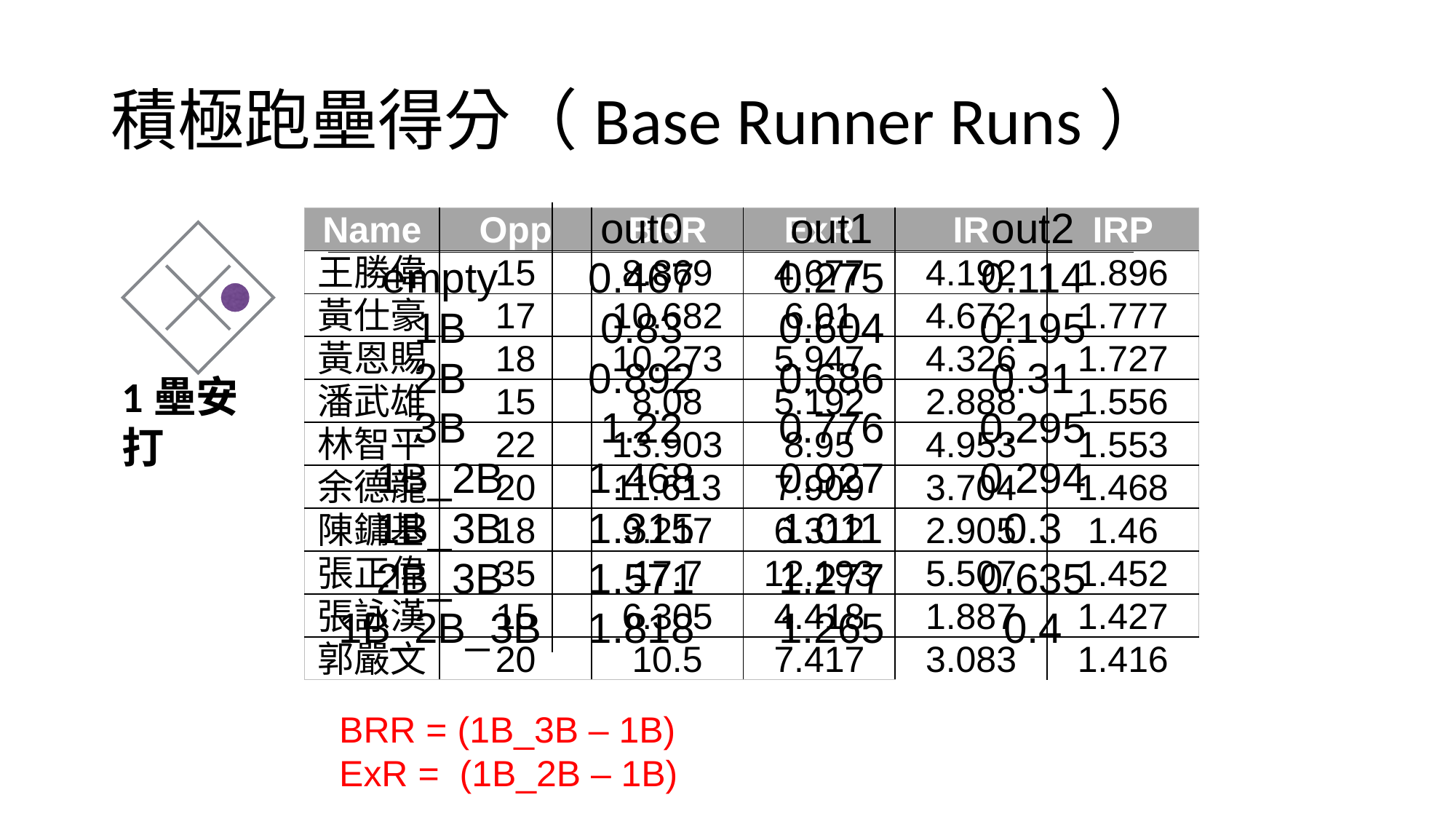

# 積極跑壘得分（Base Runner Runs）
|  | out0 | out1 | out2 |
| --- | --- | --- | --- |
| empty | 0.467 | 0.275 | 0.114 |
| 1B | 0.83 | 0.604 | 0.195 |
| 2B | 0.892 | 0.686 | 0.31 |
| 3B | 1.22 | 0.776 | 0.295 |
| 1B\_2B | 1.468 | 0.927 | 0.294 |
| 1B\_3B | 1.315 | 1.011 | 0.3 |
| 2B\_3B | 1.571 | 1.277 | 0.635 |
| 1B\_2B\_3B | 1.818 | 1.265 | 0.4 |
| Name | Opp | BRR | ExR | IR | IRP |
| --- | --- | --- | --- | --- | --- |
| 王勝偉 | 15 | 8.869 | 4.677 | 4.192 | 1.896 |
| 黃仕豪 | 17 | 10.682 | 6.01 | 4.672 | 1.777 |
| 黃恩賜 | 18 | 10.273 | 5.947 | 4.326 | 1.727 |
| 潘武雄 | 15 | 8.08 | 5.192 | 2.888 | 1.556 |
| 林智平 | 22 | 13.903 | 8.95 | 4.953 | 1.553 |
| 余德龍 | 20 | 11.613 | 7.909 | 3.704 | 1.468 |
| 陳鏞基 | 18 | 9.217 | 6.312 | 2.905 | 1.46 |
| 張正偉 | 35 | 17.7 | 12.193 | 5.507 | 1.452 |
| 張詠漢 | 15 | 6.305 | 4.418 | 1.887 | 1.427 |
| 郭嚴文 | 20 | 10.5 | 7.417 | 3.083 | 1.416 |

1壘安打
BRR = (1B_3B – 1B)
ExR =  (1B_2B – 1B)